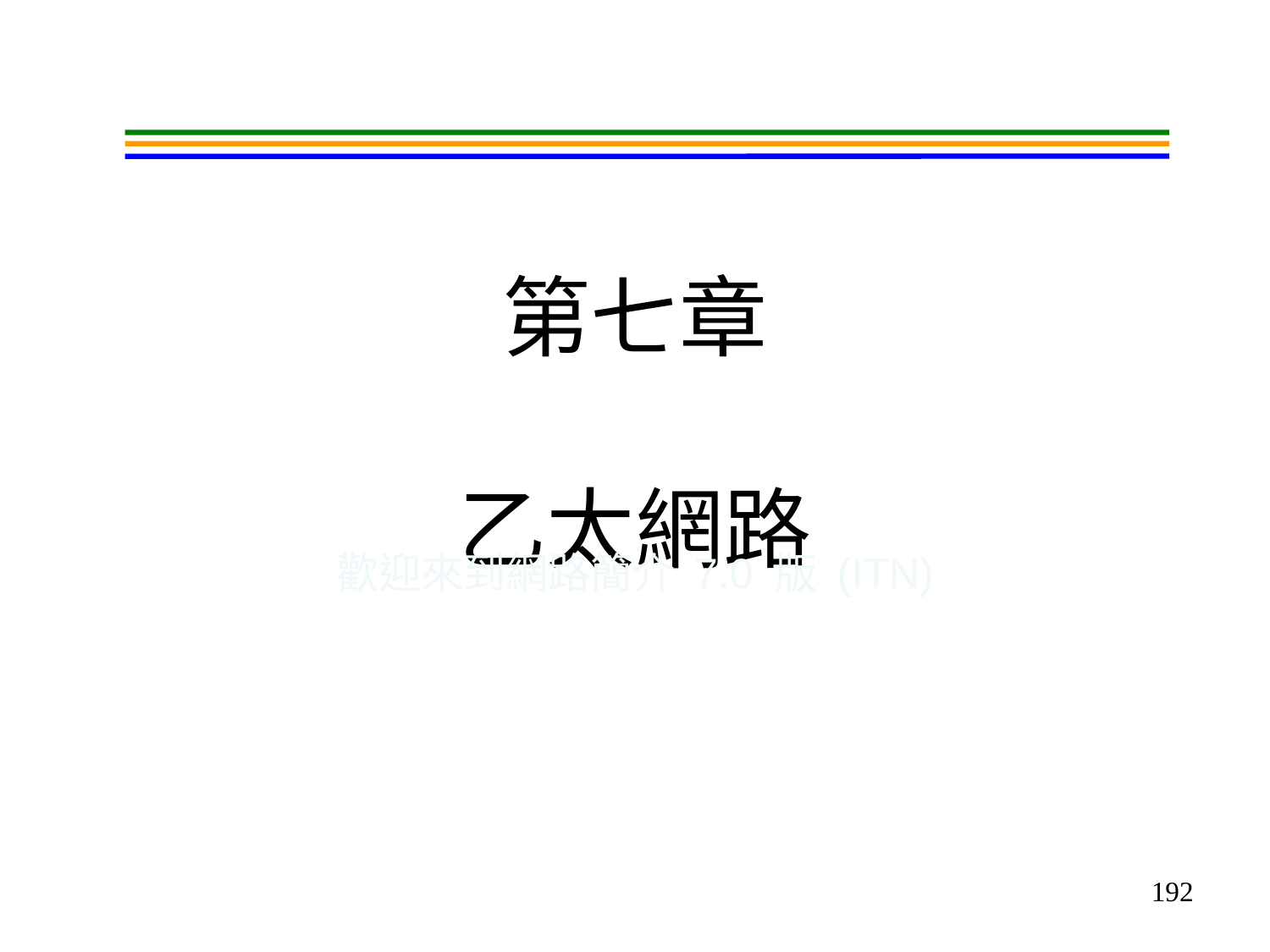

# 第七章 乙太網路
歡迎來到網路簡介 7.0 版 (ITN)

192